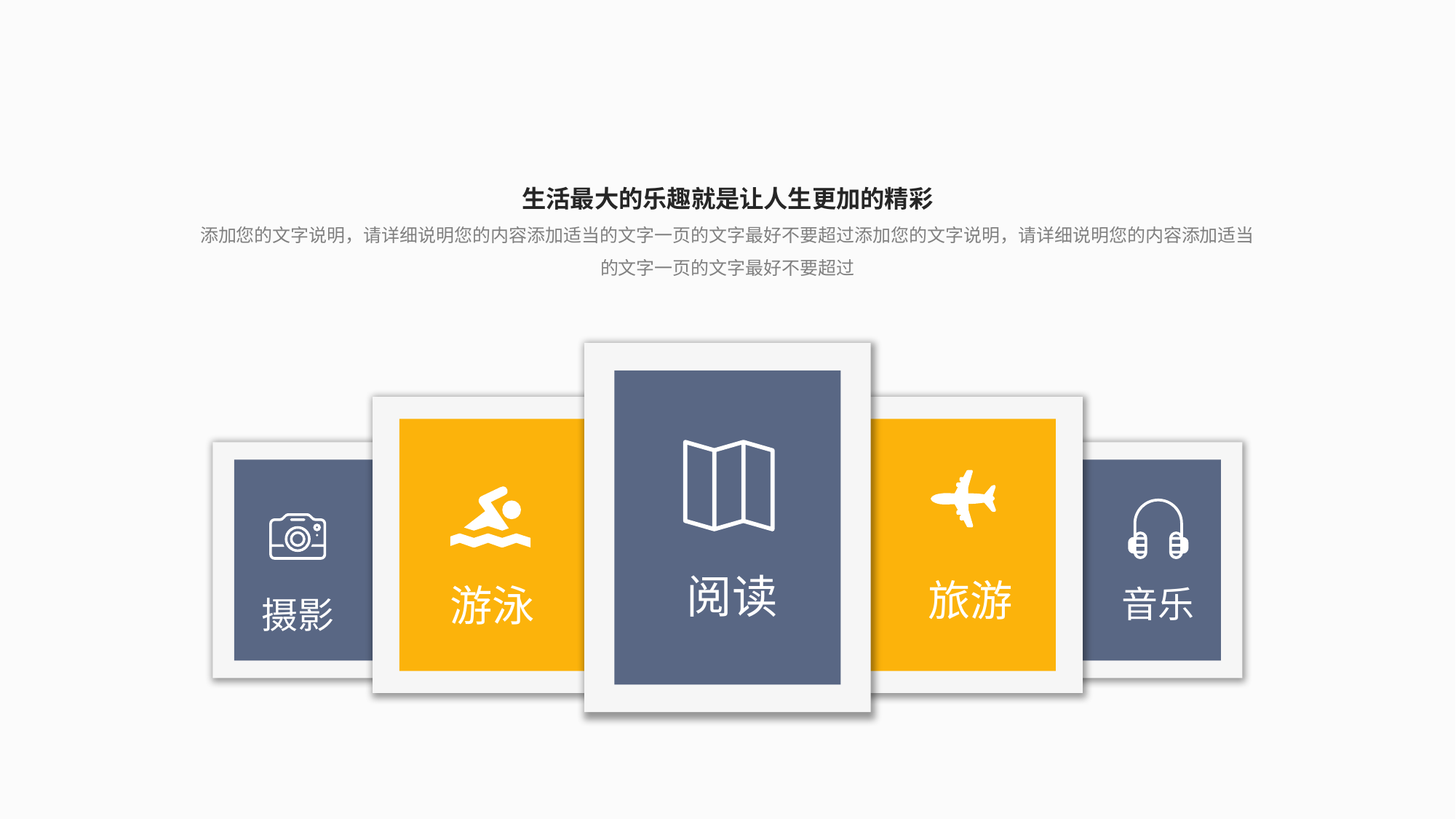

生活最大的乐趣就是让人生更加的精彩
添加您的文字说明，请详细说明您的内容添加适当的文字一页的文字最好不要超过添加您的文字说明，请详细说明您的内容添加适当的文字一页的文字最好不要超过

阅读

旅游

游泳

音乐

摄影